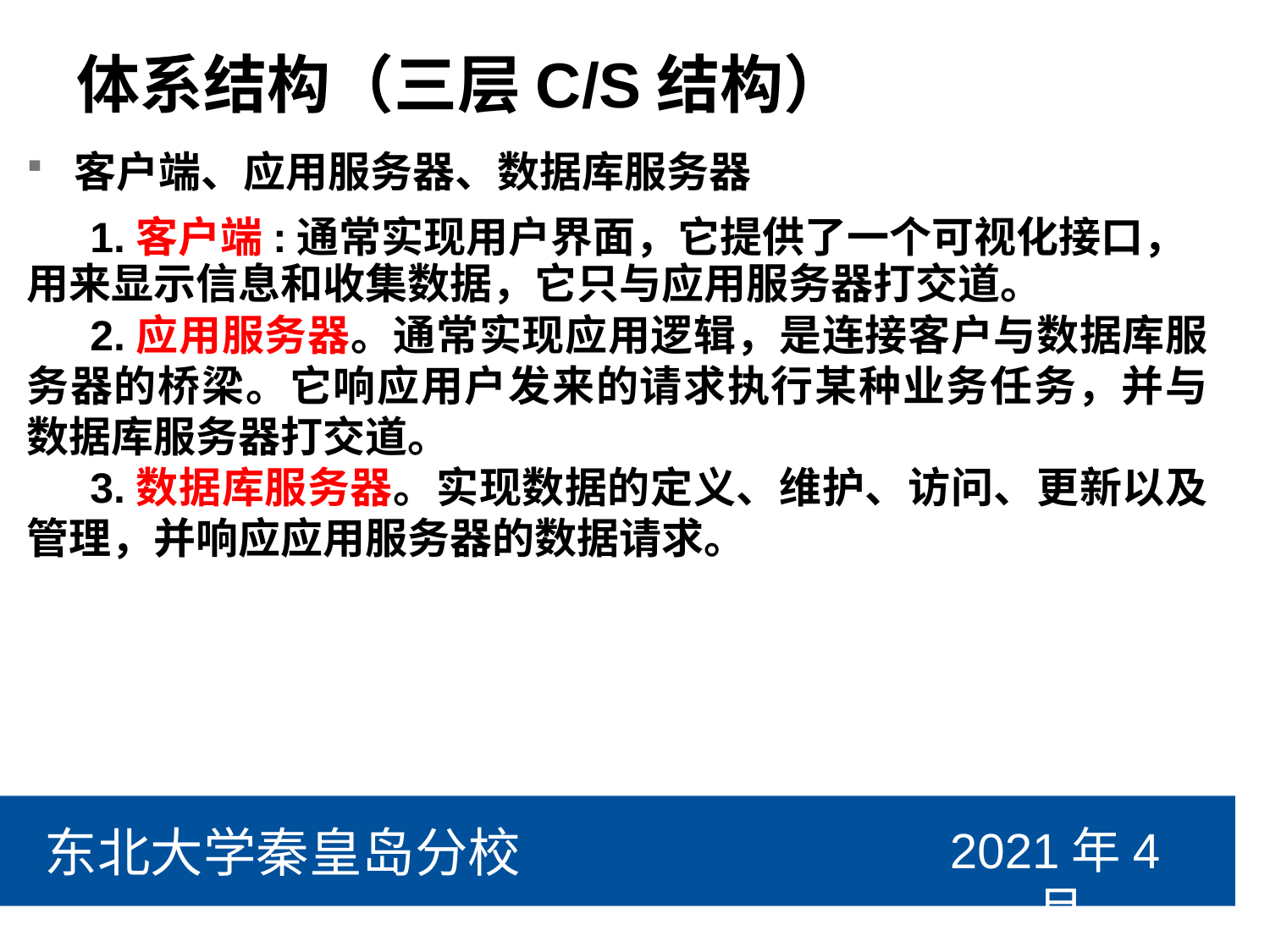

# 体系结构（三层C/S结构）
客户端、应用服务器、数据库服务器
1.客户端:通常实现用户界面，它提供了一个可视化接口，用来显示信息和收集数据，它只与应用服务器打交道。
2.应用服务器。通常实现应用逻辑，是连接客户与数据库服务器的桥梁。它响应用户发来的请求执行某种业务任务，并与数据库服务器打交道。
3.数据库服务器。实现数据的定义、维护、访问、更新以及管理，并响应应用服务器的数据请求。